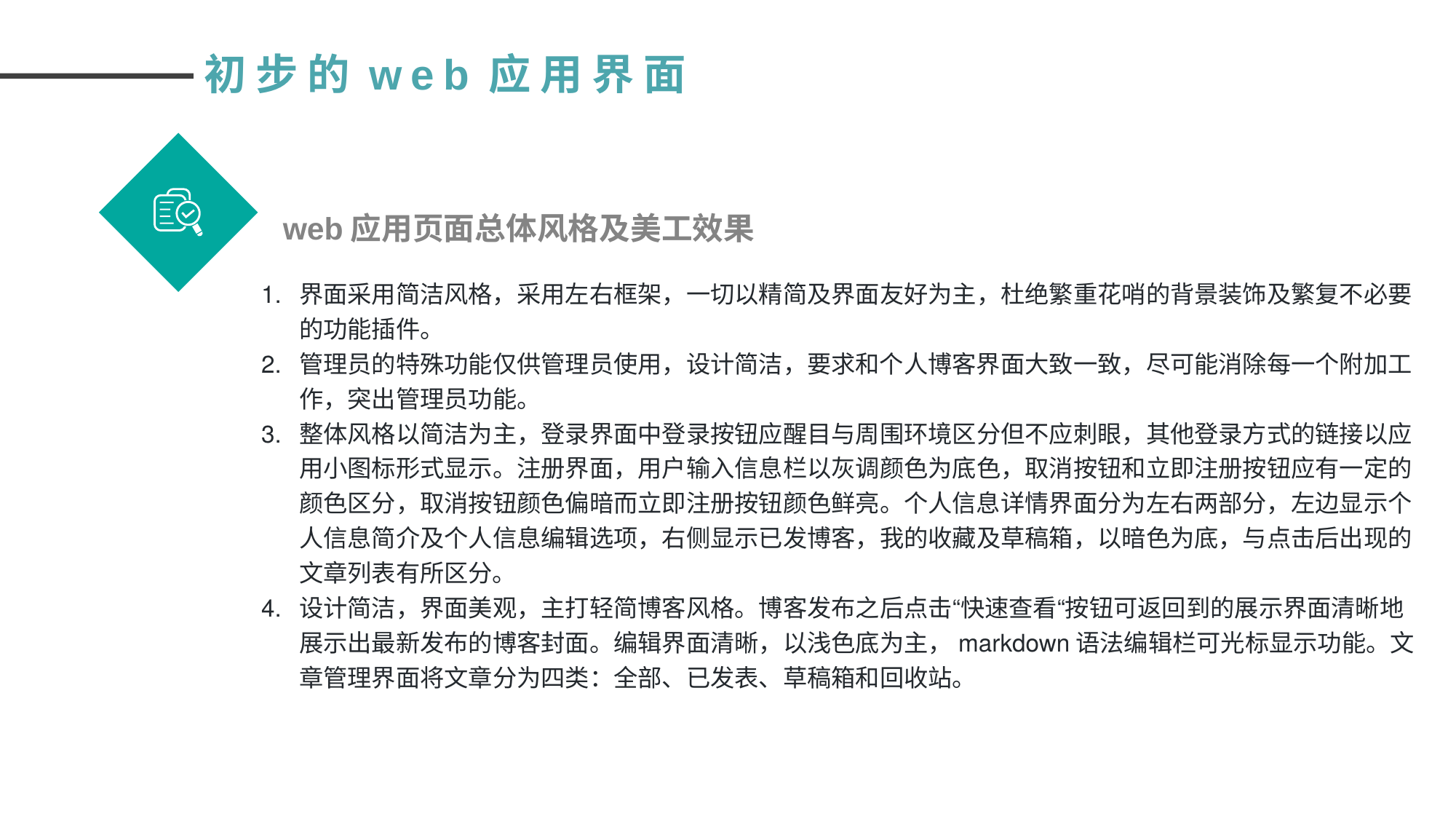

初步的web应用界面

web应用页面总体风格及美工效果

界面采用简洁风格，采用左右框架，一切以精简及界面友好为主，杜绝繁重花哨的背景装饰及繁复不必要的功能插件。
管理员的特殊功能仅供管理员使用，设计简洁，要求和个人博客界面大致一致，尽可能消除每一个附加工作，突出管理员功能。
整体风格以简洁为主，登录界面中登录按钮应醒目与周围环境区分但不应刺眼，其他登录方式的链接以应用小图标形式显示。注册界面，用户输入信息栏以灰调颜色为底色，取消按钮和立即注册按钮应有一定的颜色区分，取消按钮颜色偏暗而立即注册按钮颜色鲜亮。个人信息详情界面分为左右两部分，左边显示个人信息简介及个人信息编辑选项，右侧显示已发博客，我的收藏及草稿箱，以暗色为底，与点击后出现的文章列表有所区分。
设计简洁，界面美观，主打轻简博客风格。博客发布之后点击“快速查看“按钮可返回到的展示界面清晰地展示出最新发布的博客封面。编辑界面清晰，以浅色底为主，markdown语法编辑栏可光标显示功能。文章管理界面将文章分为四类：全部、已发表、草稿箱和回收站。